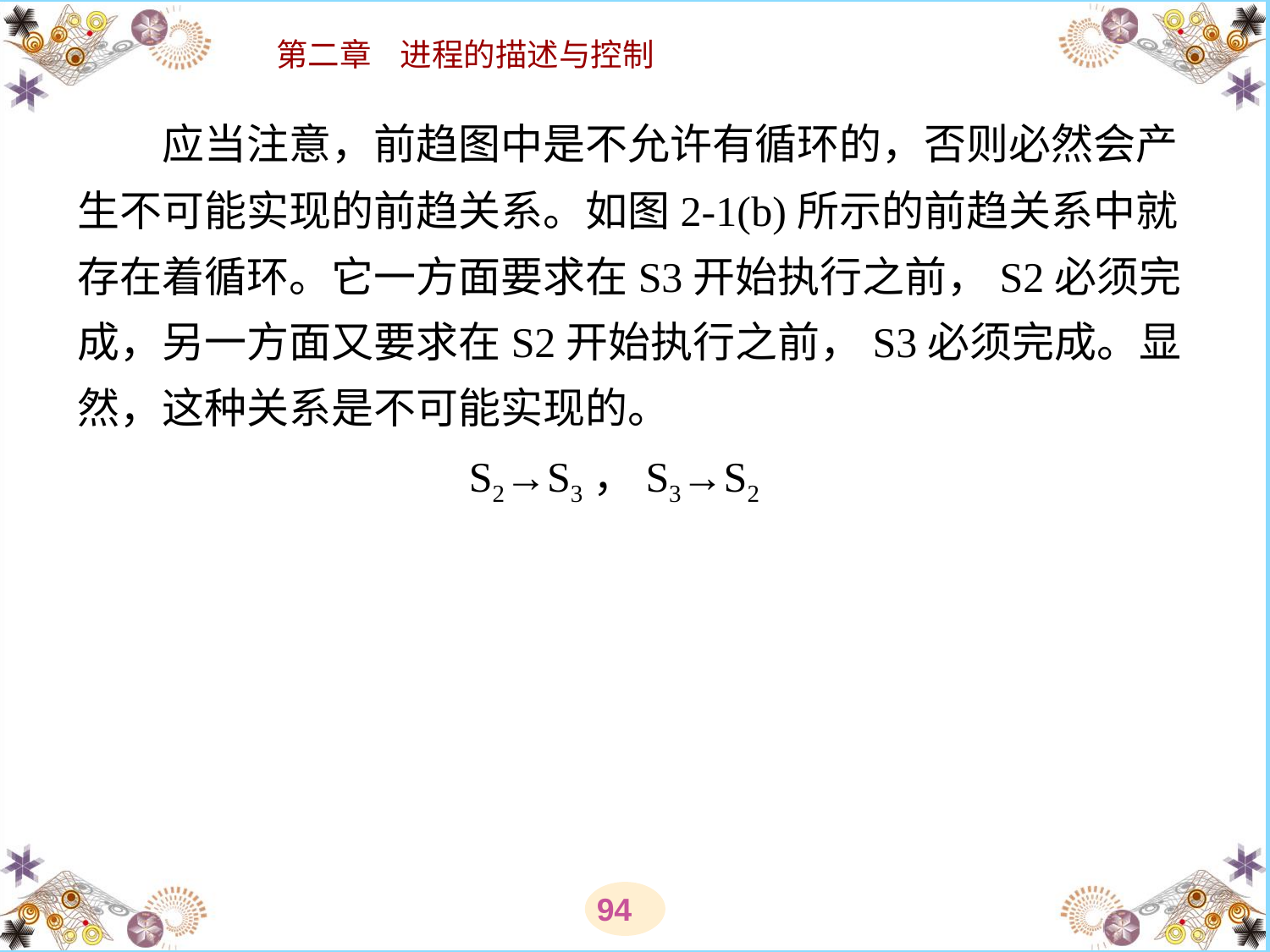

# 应当注意，前趋图中是不允许有循环的，否则必然会产生不可能实现的前趋关系。如图2-1(b)所示的前趋关系中就存在着循环。它一方面要求在S3开始执行之前，S2必须完成，另一方面又要求在S2开始执行之前，S3必须完成。显然，这种关系是不可能实现的。 　　　　　　　　　S2→S3，S3→S2